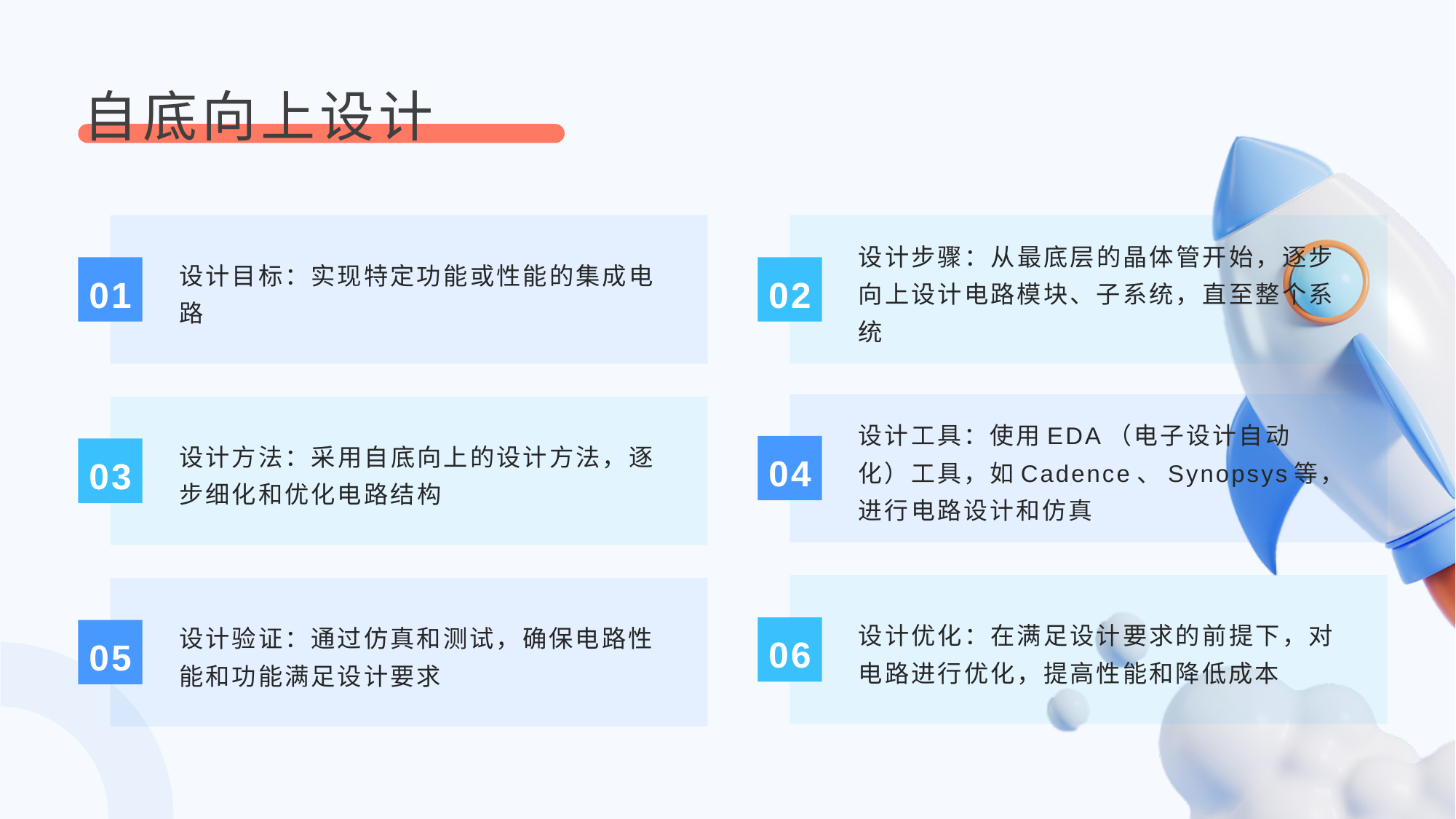

自底向上设计

设计目标：实现特定功能或性能的集成电路
设计步骤：从最底层的晶体管开始，逐步向上设计电路模块、子系统，直至整个系统
01
02

设计工具：使用EDA（电子设计自动化）工具，如Cadence、Synopsys等，进行电路设计和仿真
设计方法：采用自底向上的设计方法，逐步细化和优化电路结构
04
03

设计优化：在满足设计要求的前提下，对电路进行优化，提高性能和降低成本
设计验证：通过仿真和测试，确保电路性能和功能满足设计要求
06
05